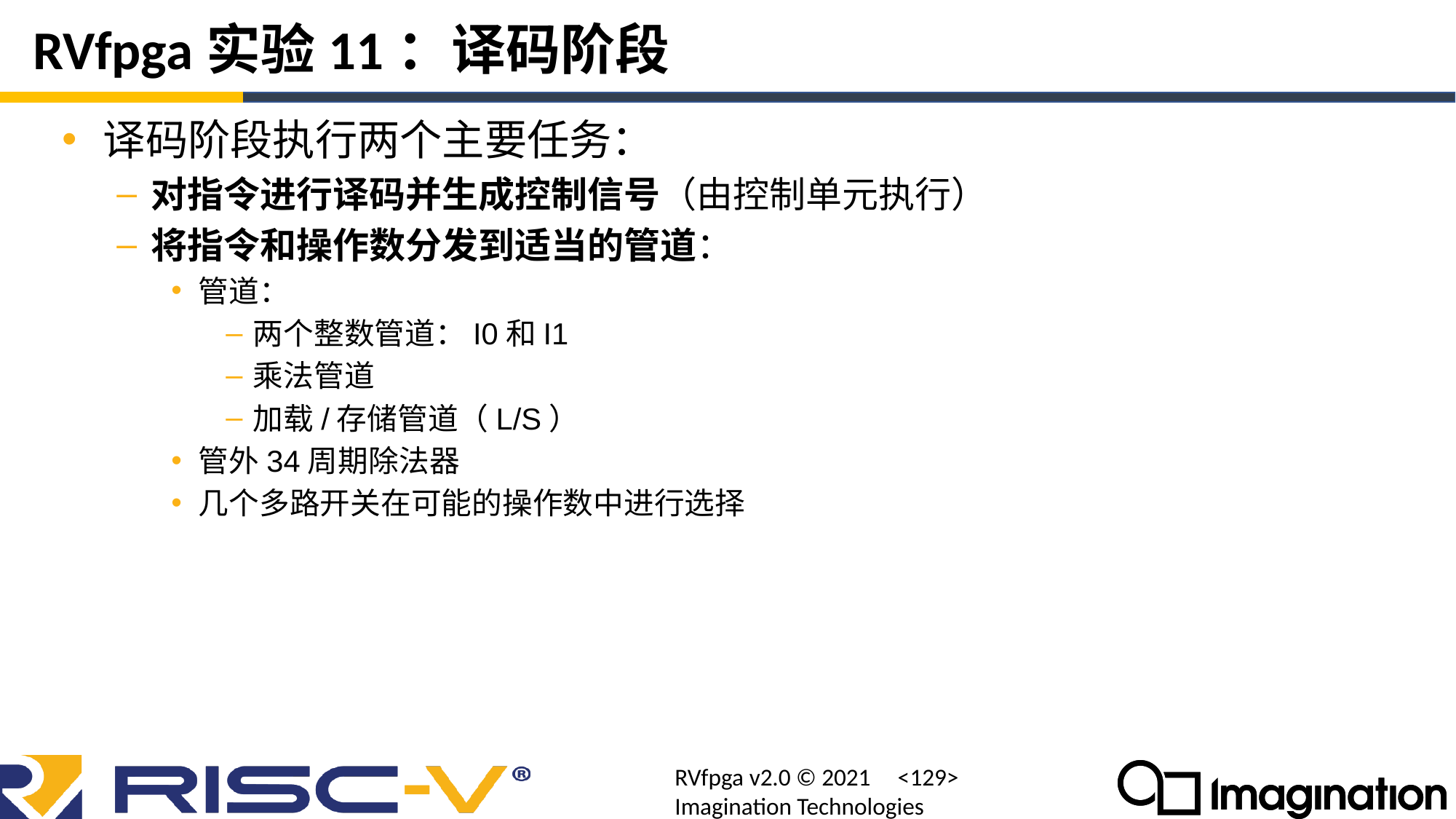

# RVfpga实验11：译码阶段
译码阶段执行两个主要任务：
对指令进行译码并生成控制信号（由控制单元执行）
将指令和操作数分发到适当的管道：
管道：
两个整数管道：I0和I1
乘法管道
加载/存储管道（L/S）
管外34周期除法器
几个多路开关在可能的操作数中进行选择